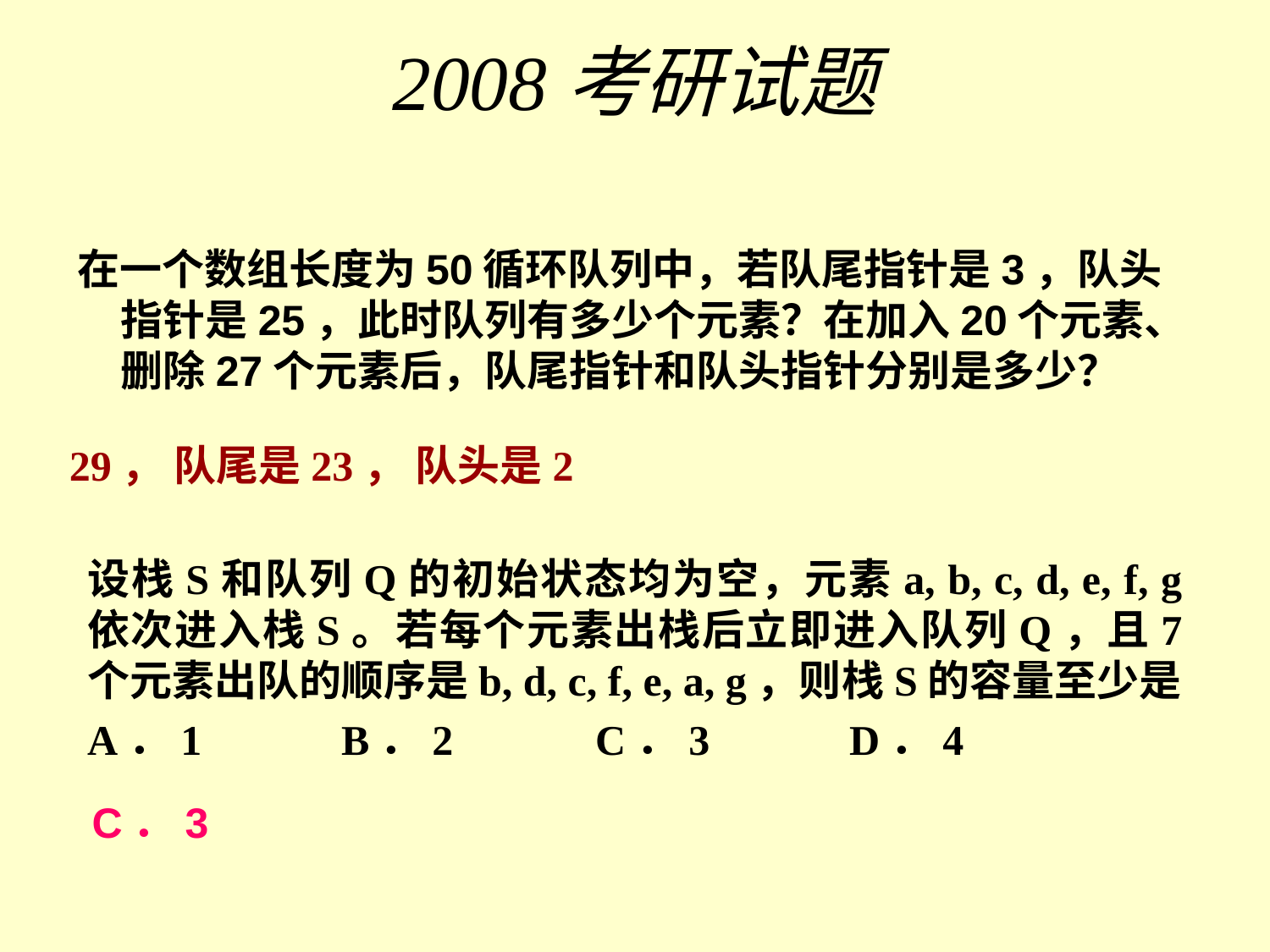

# 2008考研试题
 在一个数组长度为50循环队列中，若队尾指针是3，队头指针是25，此时队列有多少个元素？在加入20个元素、删除27个元素后，队尾指针和队头指针分别是多少？
29， 队尾是23， 队头是2
设栈S和队列Q的初始状态均为空，元素a, b, c, d, e, f, g依次进入栈S。若每个元素出栈后立即进入队列Q，且7个元素出队的顺序是b, d, c, f, e, a, g，则栈S的容量至少是
A．1		B．2		C．3		D．4
C．3